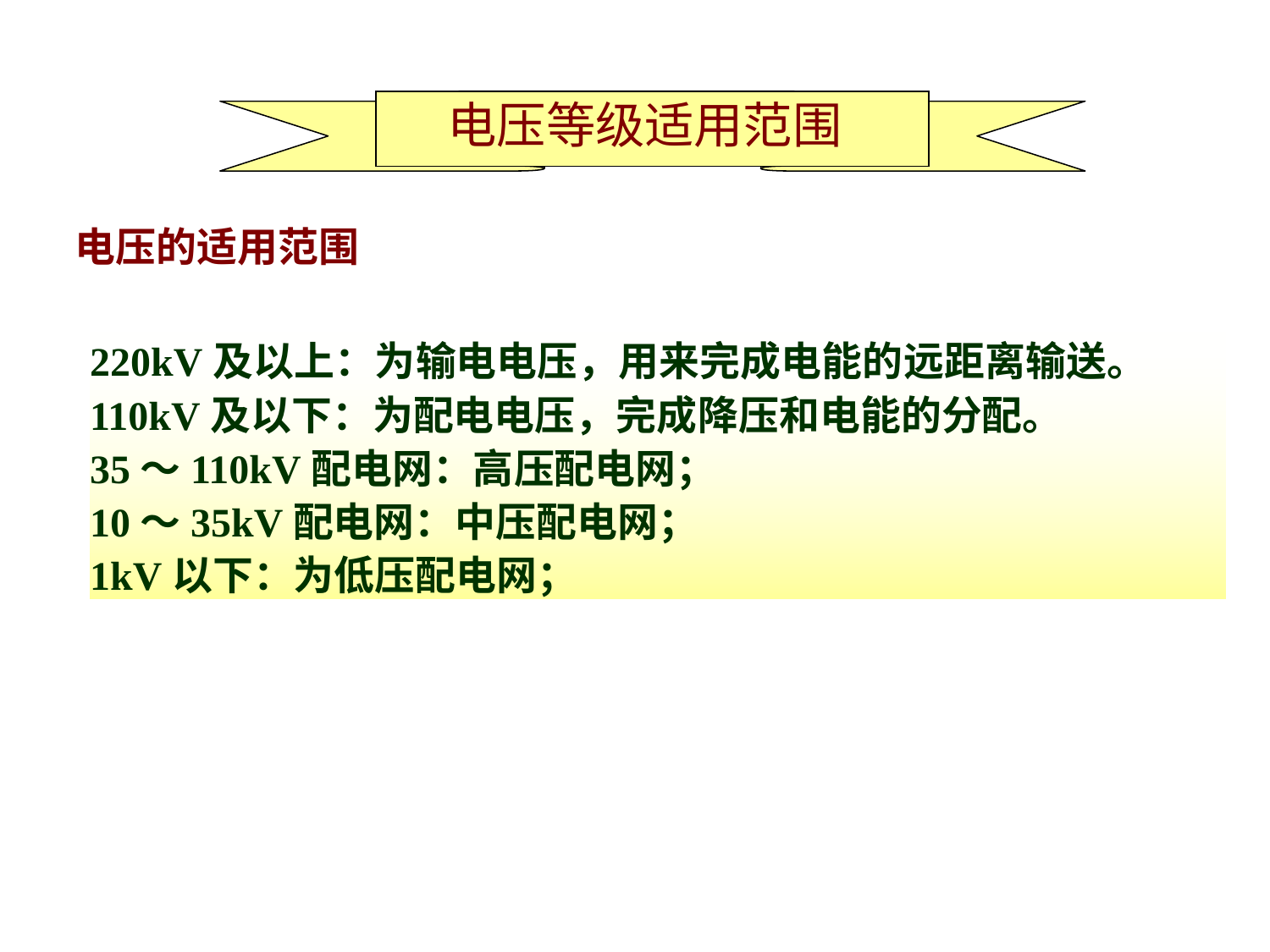

电压等级适用范围
电压的适用范围
220kV及以上：为输电电压，用来完成电能的远距离输送。
110kV及以下：为配电电压，完成降压和电能的分配。
35～110kV配电网：高压配电网；
10～35kV配电网：中压配电网；
1kV以下：为低压配电网；